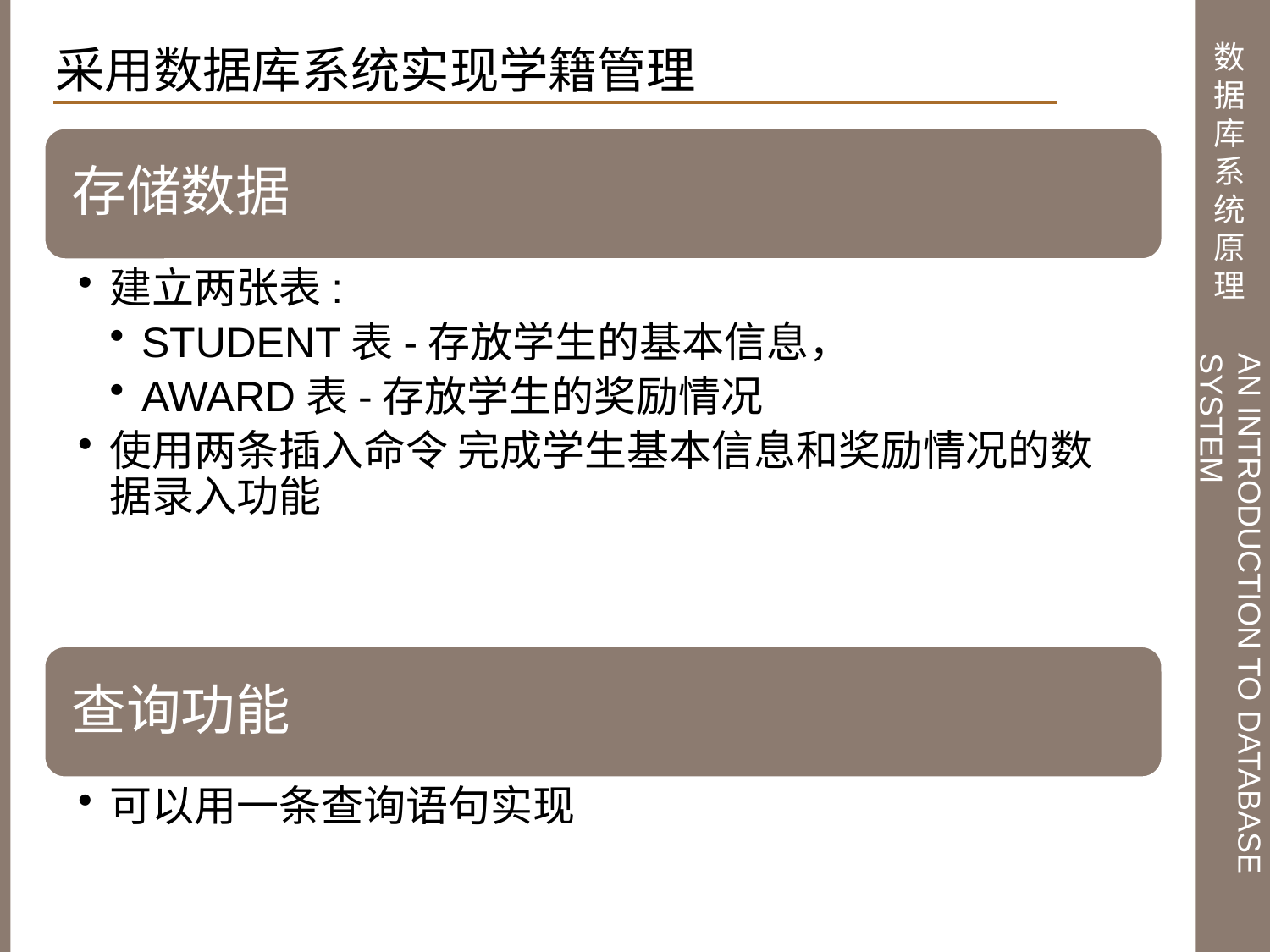

采用数据库系统实现学籍管理
存储数据
建立两张表:
STUDENT表-存放学生的基本信息，
AWARD表-存放学生的奖励情况
使用两条插入命令 完成学生基本信息和奖励情况的数据录入功能
查询功能
可以用一条查询语句实现